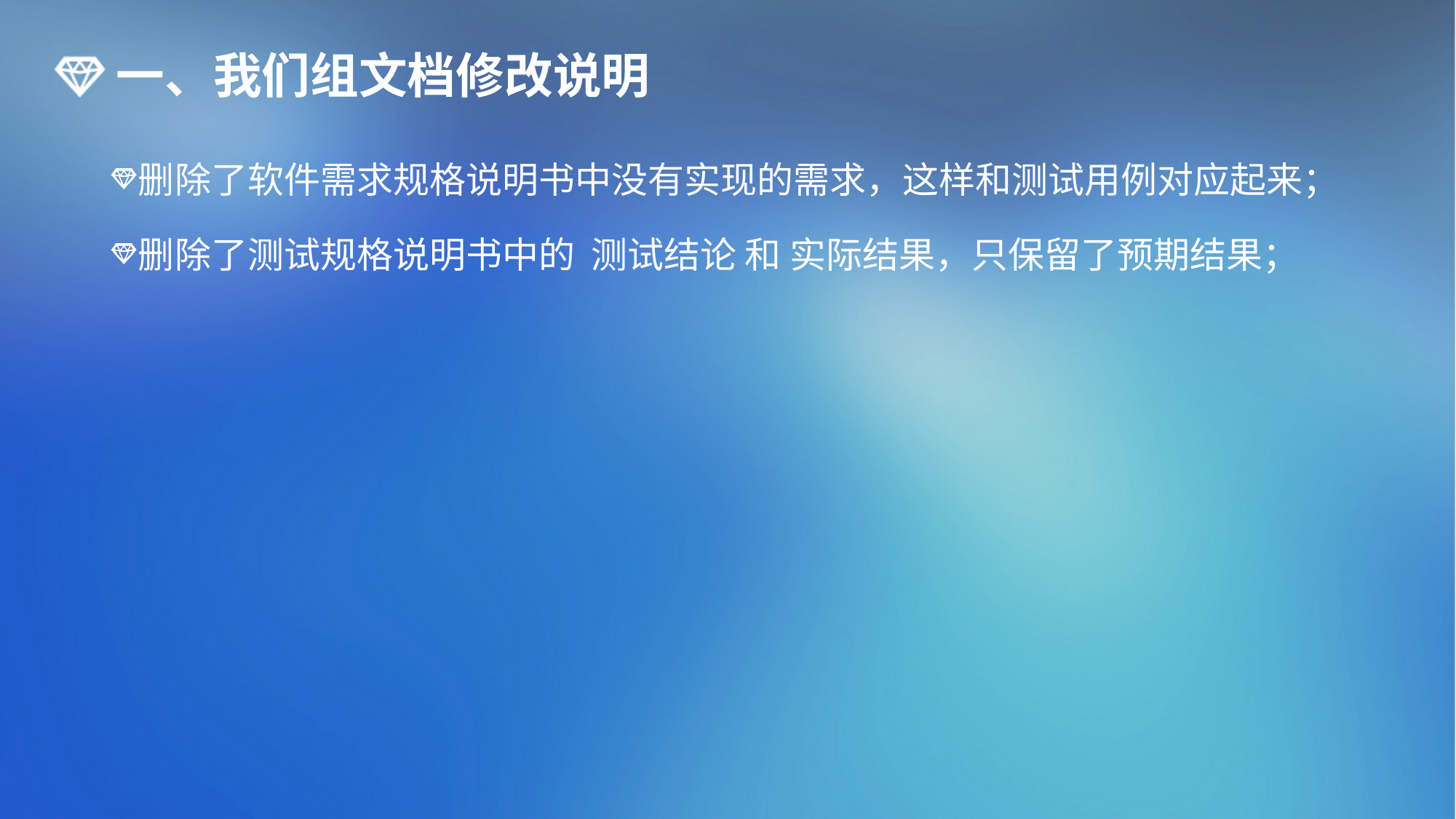

# 一、我们组文档修改说明
删除了软件需求规格说明书中没有实现的需求，这样和测试用例对应起来；
删除了测试规格说明书中的  测试结论 和 实际结果，只保留了预期结果；